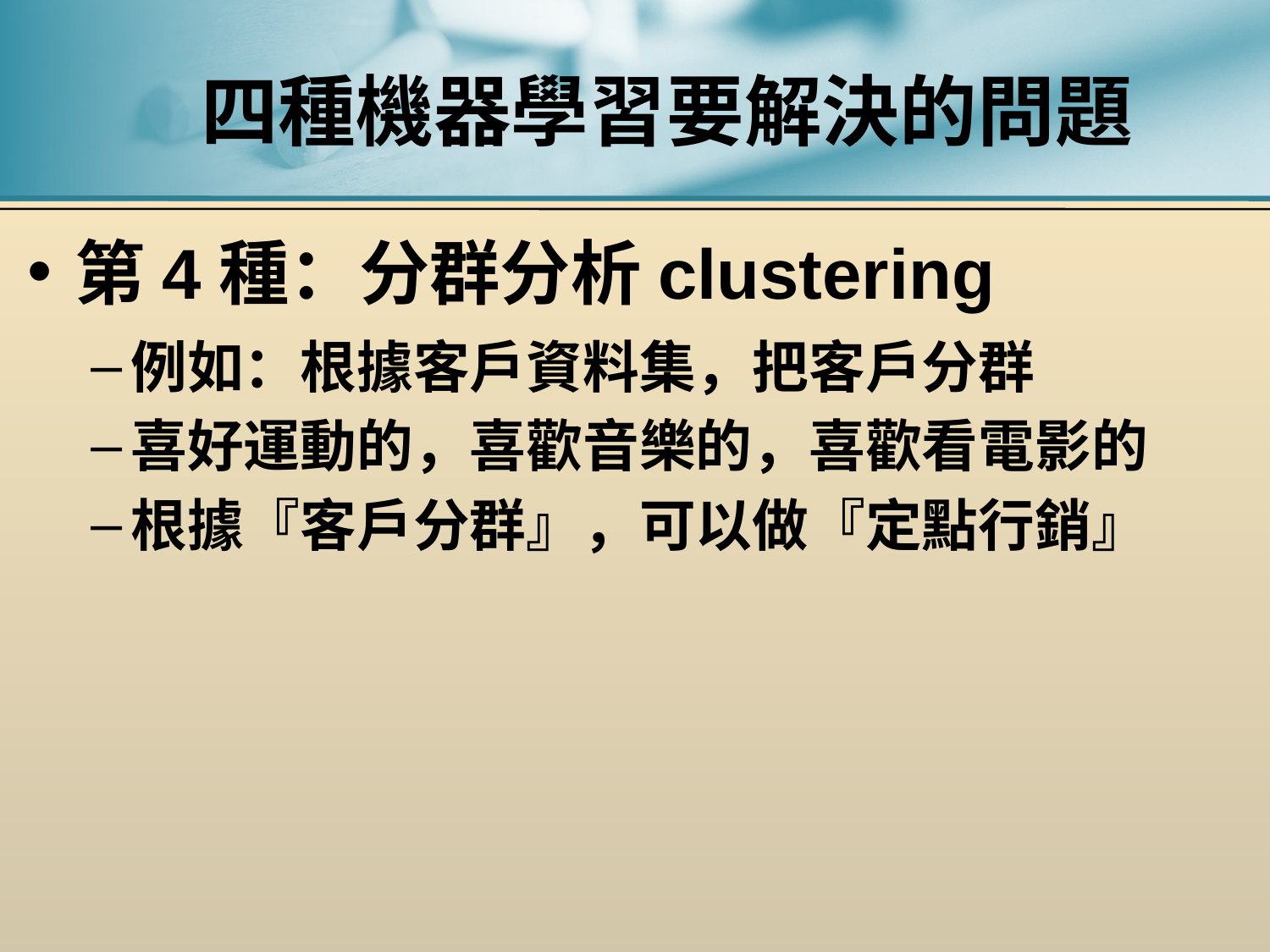

# 四種機器學習要解決的問題
第4種：分群分析clustering
例如：根據客戶資料集，把客戶分群
喜好運動的，喜歡音樂的，喜歡看電影的
根據『客戶分群』，可以做『定點行銷』